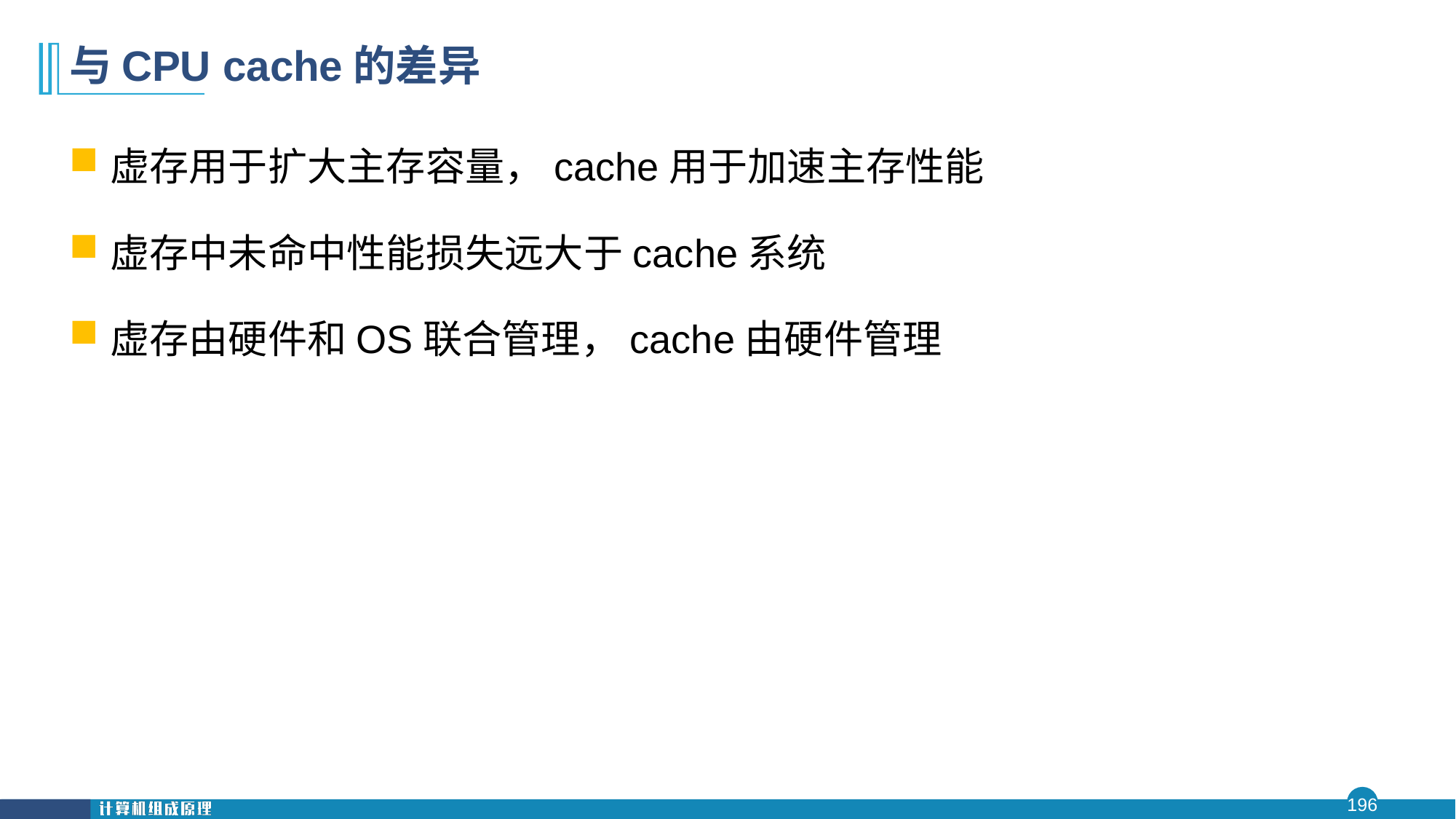

# 与CPU cache的差异
虚存用于扩大主存容量，cache用于加速主存性能
虚存中未命中性能损失远大于cache系统
虚存由硬件和OS联合管理，cache由硬件管理